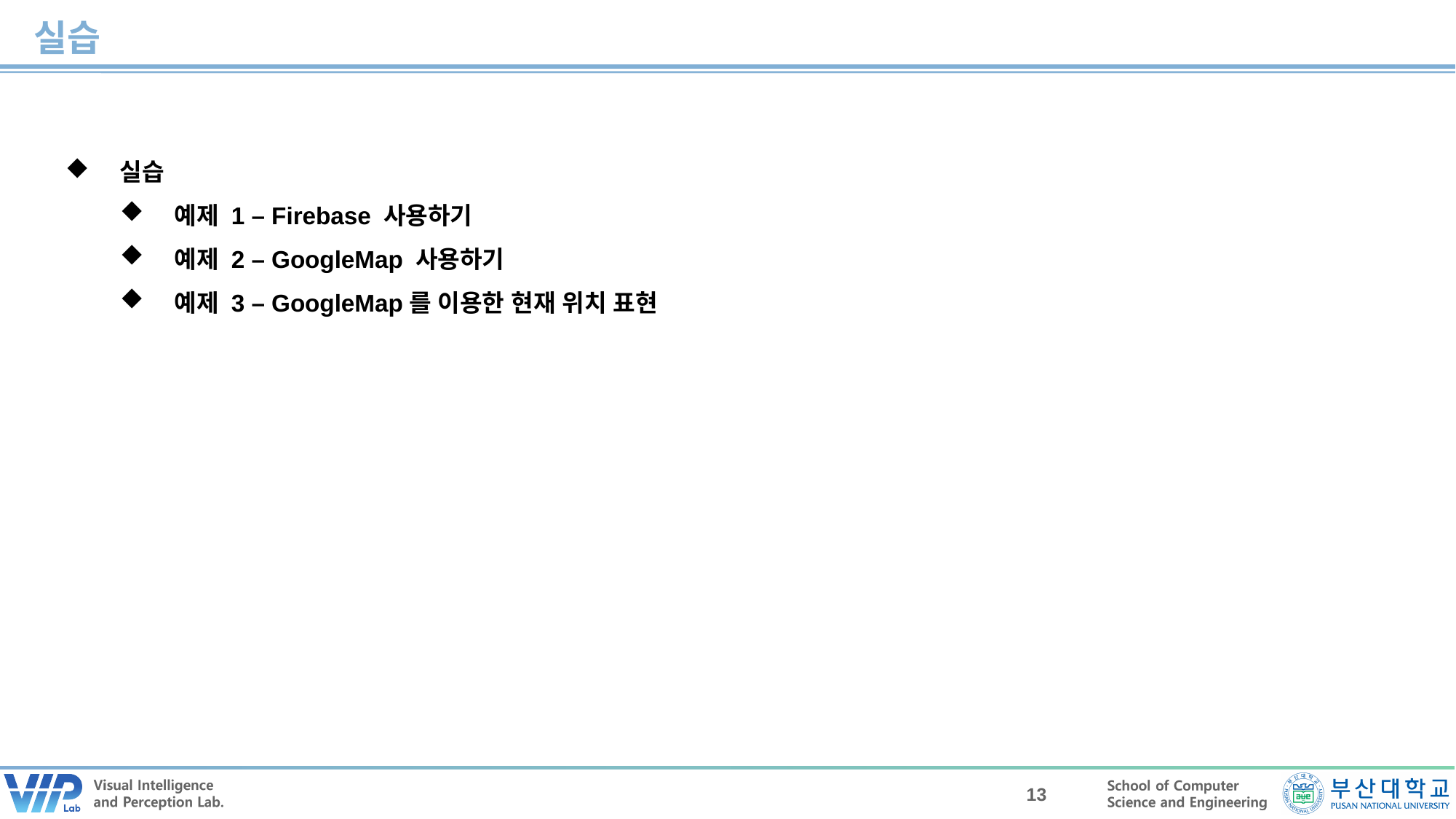

실습

실습
예제 1 – Firebase 사용하기
예제 2 – GoogleMap 사용하기
예제 3 – GoogleMap를 이용한 현재 위치 표현